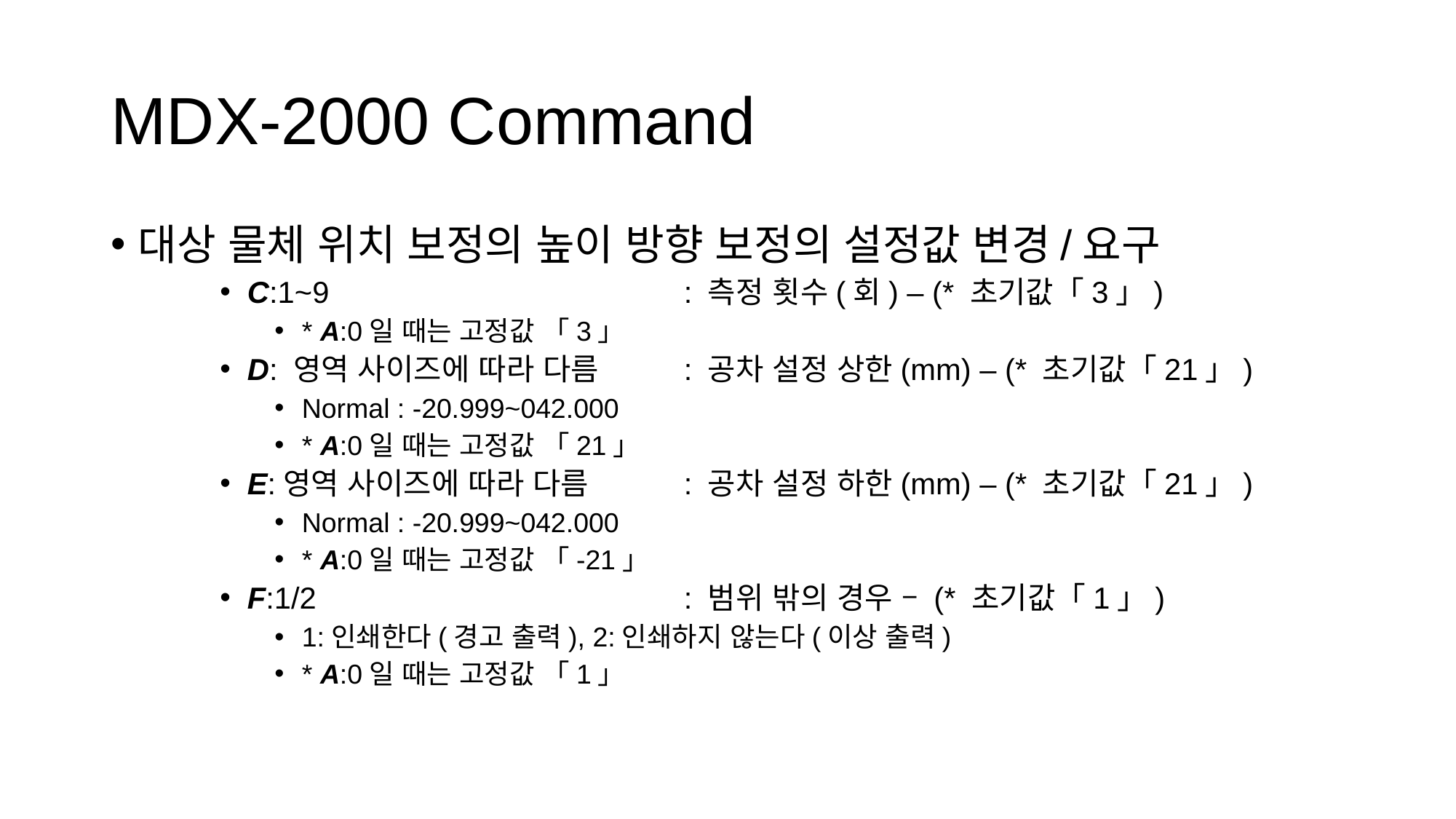

# MDX-2000 Command
대상 물체 위치 보정의 높이 방향 보정의 설정값 변경/요구
C:1~9				: 측정 횟수(회) – (* 초기값「3」)
* A:0일 때는 고정값 「3」
D: 영역 사이즈에 따라 다름	: 공차 설정 상한(mm) – (* 초기값「21」)
Normal : -20.999~042.000
* A:0일 때는 고정값 「21」
E:영역 사이즈에 따라 다름	: 공차 설정 하한(mm) – (* 초기값「21」)
Normal : -20.999~042.000
* A:0일 때는 고정값 「-21」
F:1/2				: 범위 밖의 경우 – (* 초기값「1」)
1:인쇄한다(경고 출력), 2:인쇄하지 않는다(이상 출력)
* A:0일 때는 고정값 「1」